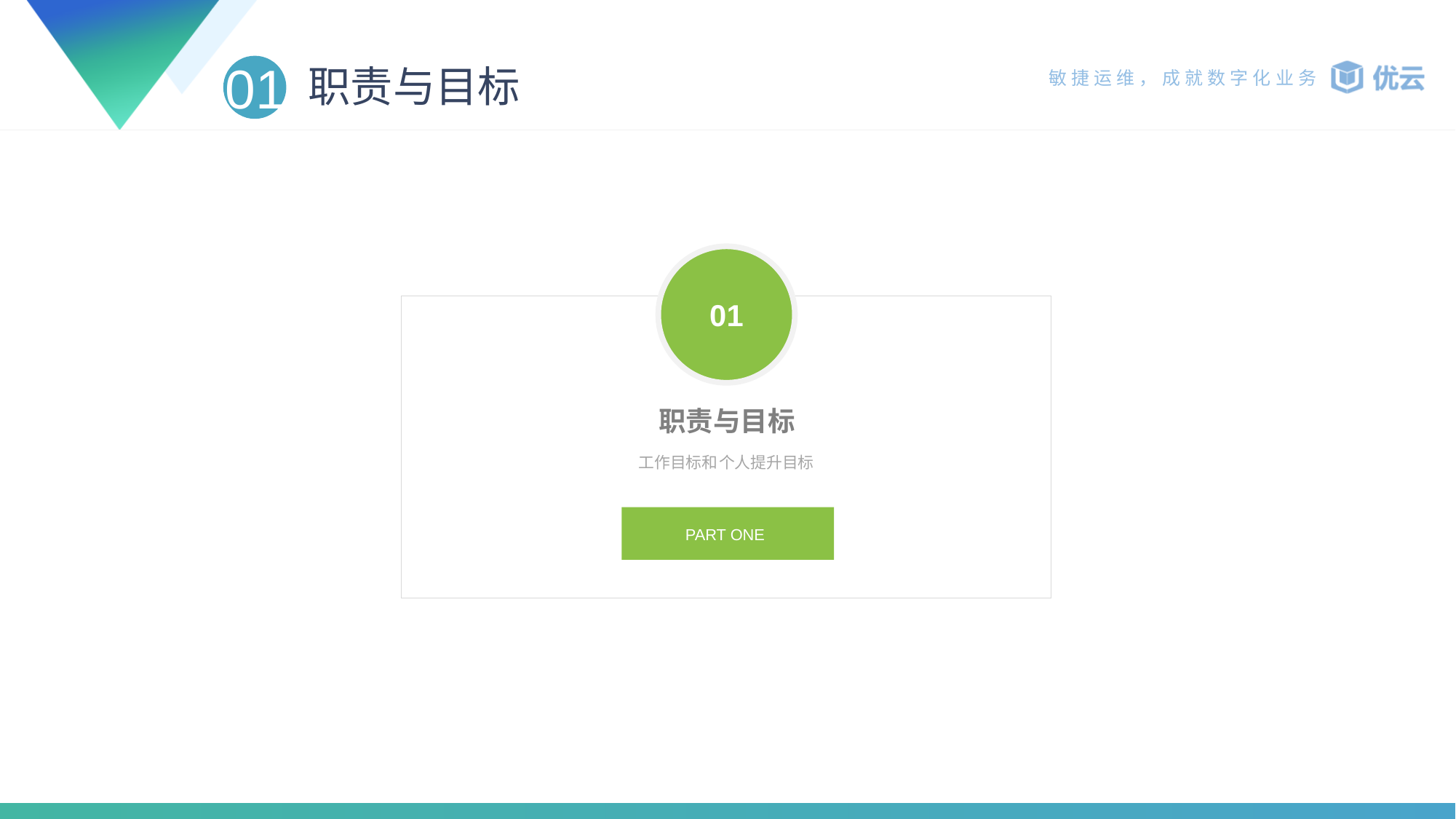

# 职责与目标
01

01

职责与目标
个人提升目标

工作目标和

PART ONE